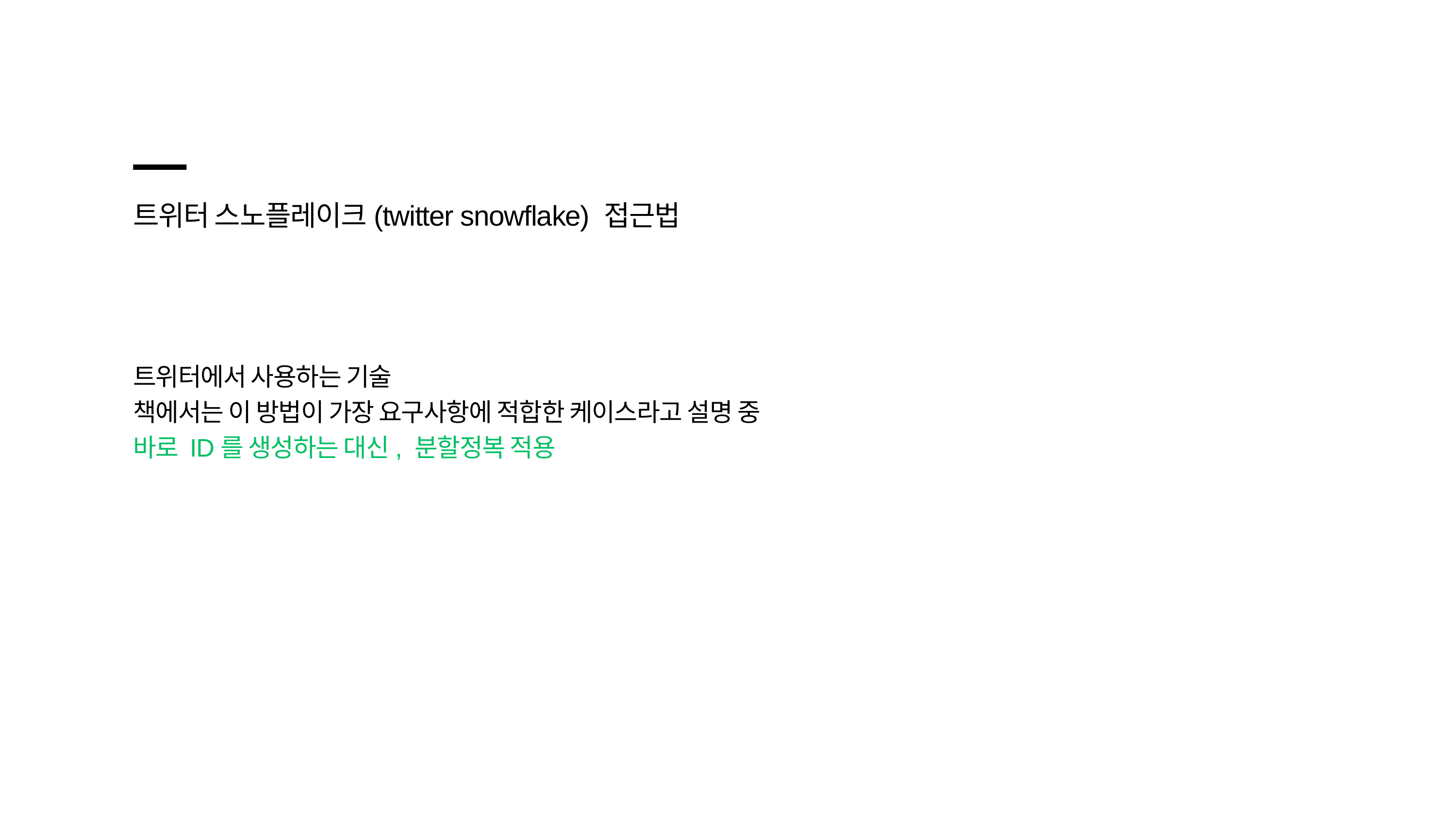

트위터 스노플레이크(twitter snowflake) 접근법
트위터에서 사용하는 기술
책에서는 이 방법이 가장 요구사항에 적합한 케이스라고 설명 중
바로 ID를 생성하는 대신, 분할정복 적용